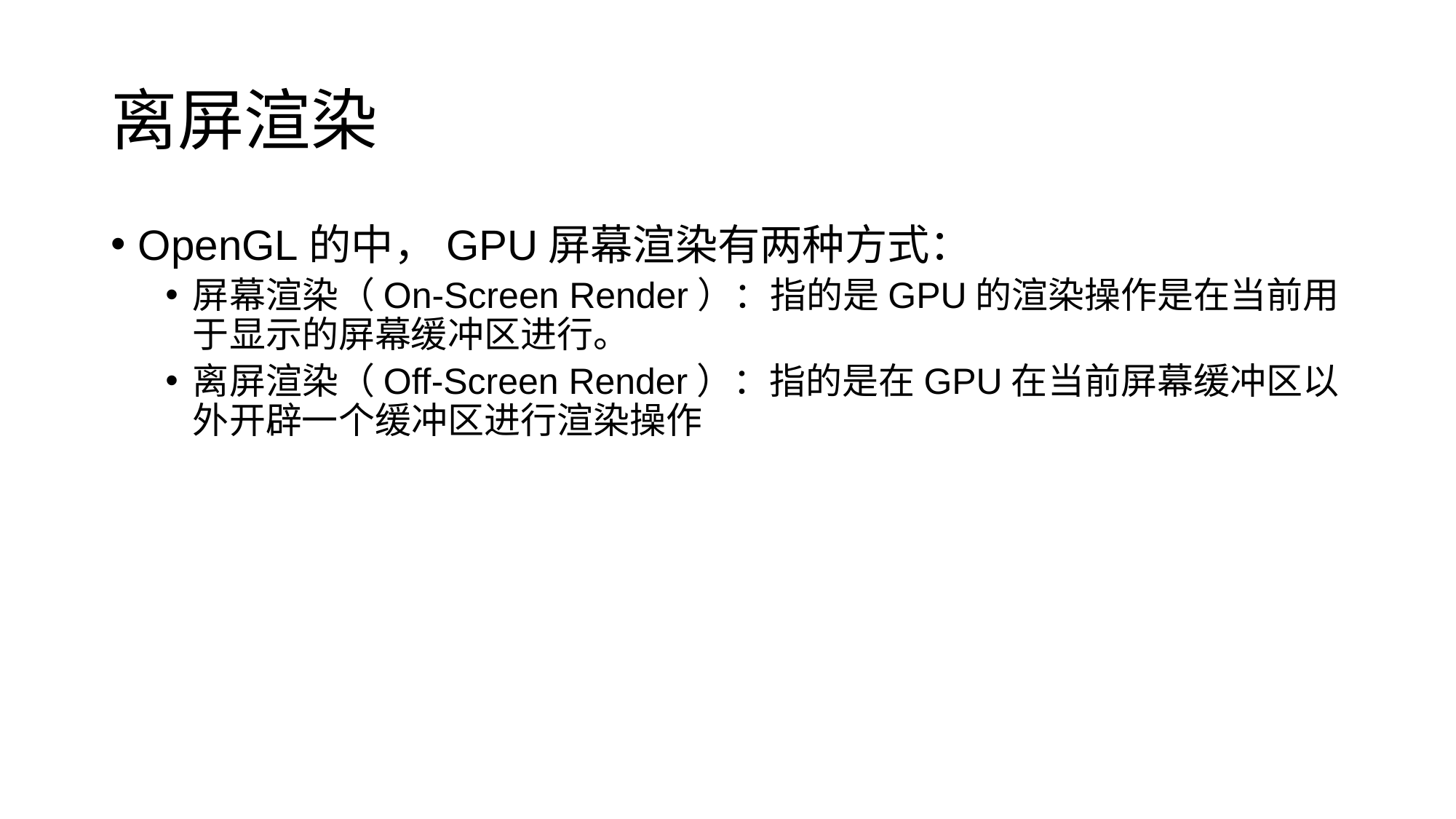

# 离屏渲染
OpenGL的中，GPU屏幕渲染有两种方式：
屏幕渲染（On-Screen Render）：指的是GPU的渲染操作是在当前用于显示的屏幕缓冲区进行。
离屏渲染（Off-Screen Render）：指的是在GPU在当前屏幕缓冲区以外开辟一个缓冲区进行渲染操作